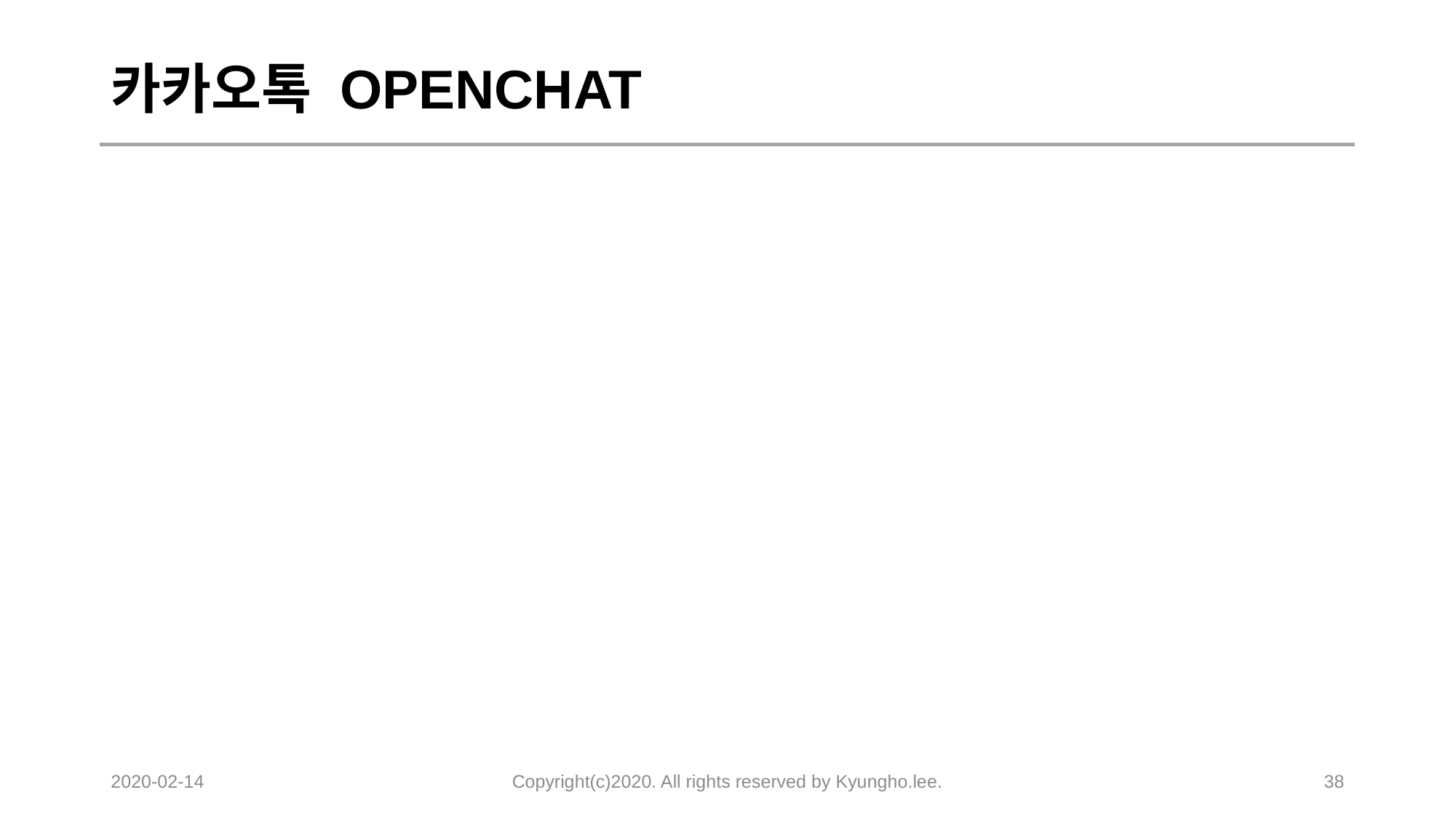

# 카카오톡 OPENCHAT

2020-02-14
Copyright(c)2020. All rights reserved by Kyungho.lee.
38